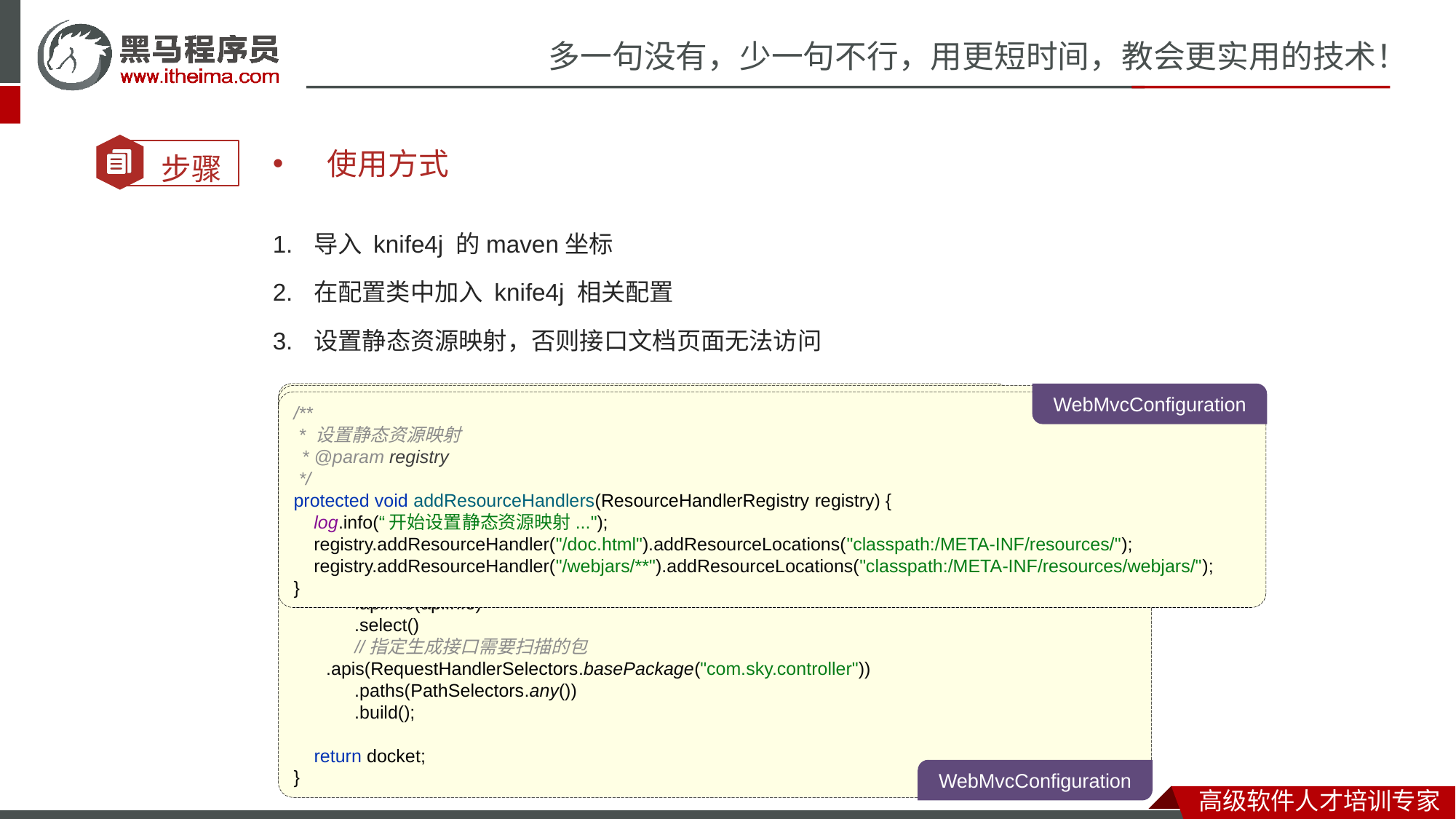

使用方式
导入 knife4j 的maven坐标
在配置类中加入 knife4j 相关配置
设置静态资源映射，否则接口文档页面无法访问
WebMvcConfiguration
<dependency>
            <groupId>com.github.xiaoymin</groupId>
            <artifactId>knife4j-spring-boot-starter</artifactId>
            <version>3.0.2</version>
</dependency>
@Bean
public Docket docket(){
    ApiInfo apiInfo = new ApiInfoBuilder()
            .title(“苍穹外卖项目接口文档”)
            .version(“2.0”)
            .description(“苍穹外卖项目接口文档")
            .build();
    Docket docket = new Docket(DocumentationType.SWAGGER_2)
            .apiInfo(apiInfo)
            .select()
            //指定生成接口需要扫描的包
       .apis(RequestHandlerSelectors.basePackage("com.sky.controller"))
            .paths(PathSelectors.any())
            .build();
    return docket;
}
/**
 * 设置静态资源映射
 * @param registry
 */
protected void addResourceHandlers(ResourceHandlerRegistry registry) {
    log.info(“开始设置静态资源映射...");
    registry.addResourceHandler("/doc.html").addResourceLocations("classpath:/META-INF/resources/");
    registry.addResourceHandler("/webjars/**").addResourceLocations("classpath:/META-INF/resources/webjars/");
}
pom.xml
WebMvcConfiguration